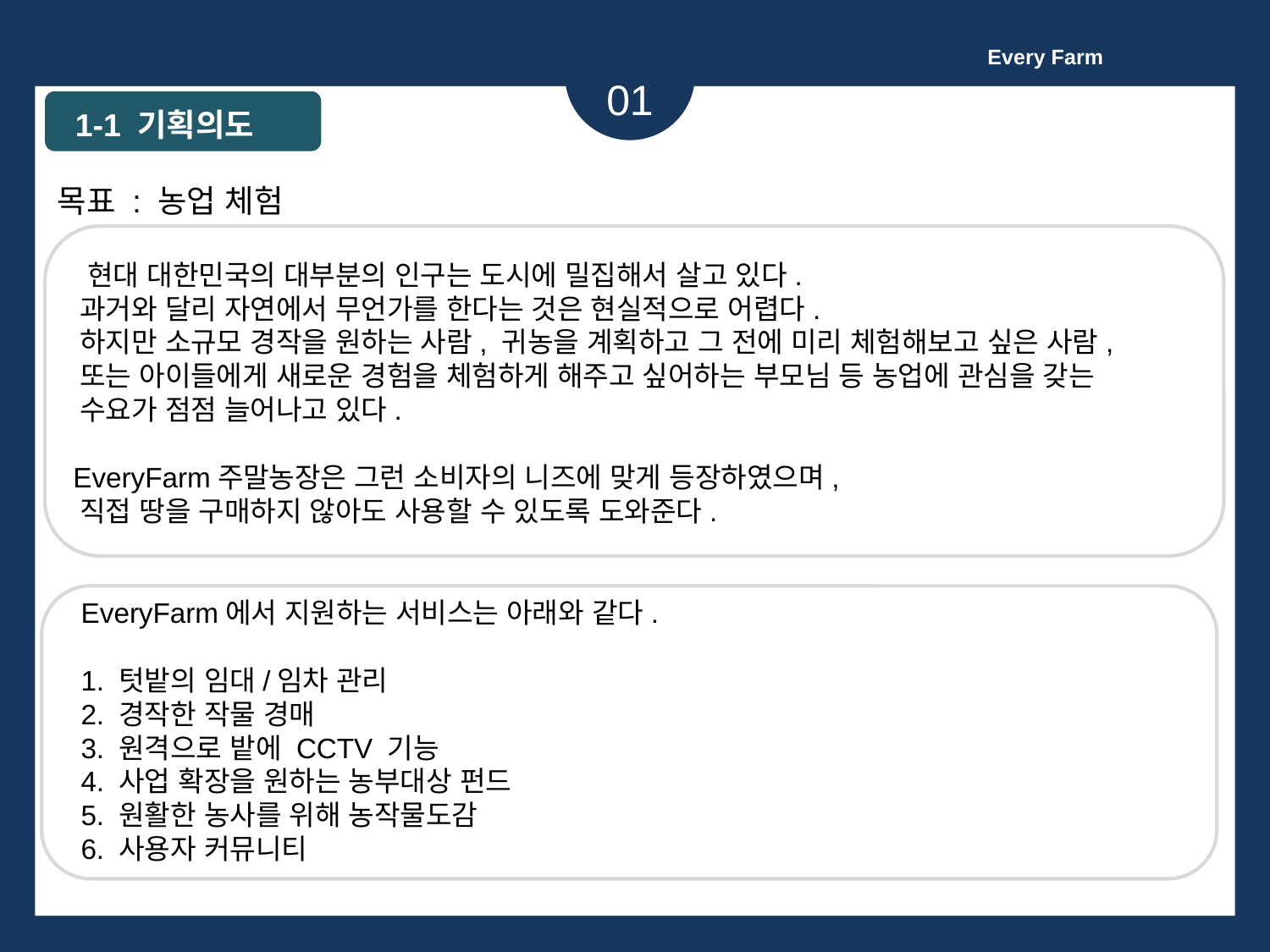

Every Farm
01

  1-1 기획의도

목표 : 농업 체험

   현대 대한민국의 대부분의 인구는 도시에 밀집해서 살고 있다.
  과거와 달리 자연에서 무언가를 한다는 것은 현실적으로 어렵다.
  하지만 소규모 경작을 원하는 사람, 귀농을 계획하고 그 전에 미리 체험해보고 싶은 사람,
  또는 아이들에게 새로운 경험을 체험하게 해주고 싶어하는 부모님 등 농업에 관심을 갖는
  수요가 점점 늘어나고 있다.

  EveryFarm주말농장은 그런 소비자의 니즈에 맞게 등장하였으며,
  직접 땅을 구매하지 않아도 사용할 수 있도록 도와준다.

   EveryFarm에서 지원하는 서비스는 아래와 같다.

   1. 텃밭의 임대/임차 관리
   2. 경작한 작물 경매
   3. 원격으로 밭에 CCTV 기능
   4. 사업 확장을 원하는 농부대상 펀드
   5. 원활한 농사를 위해 농작물도감
   6. 사용자 커뮤니티